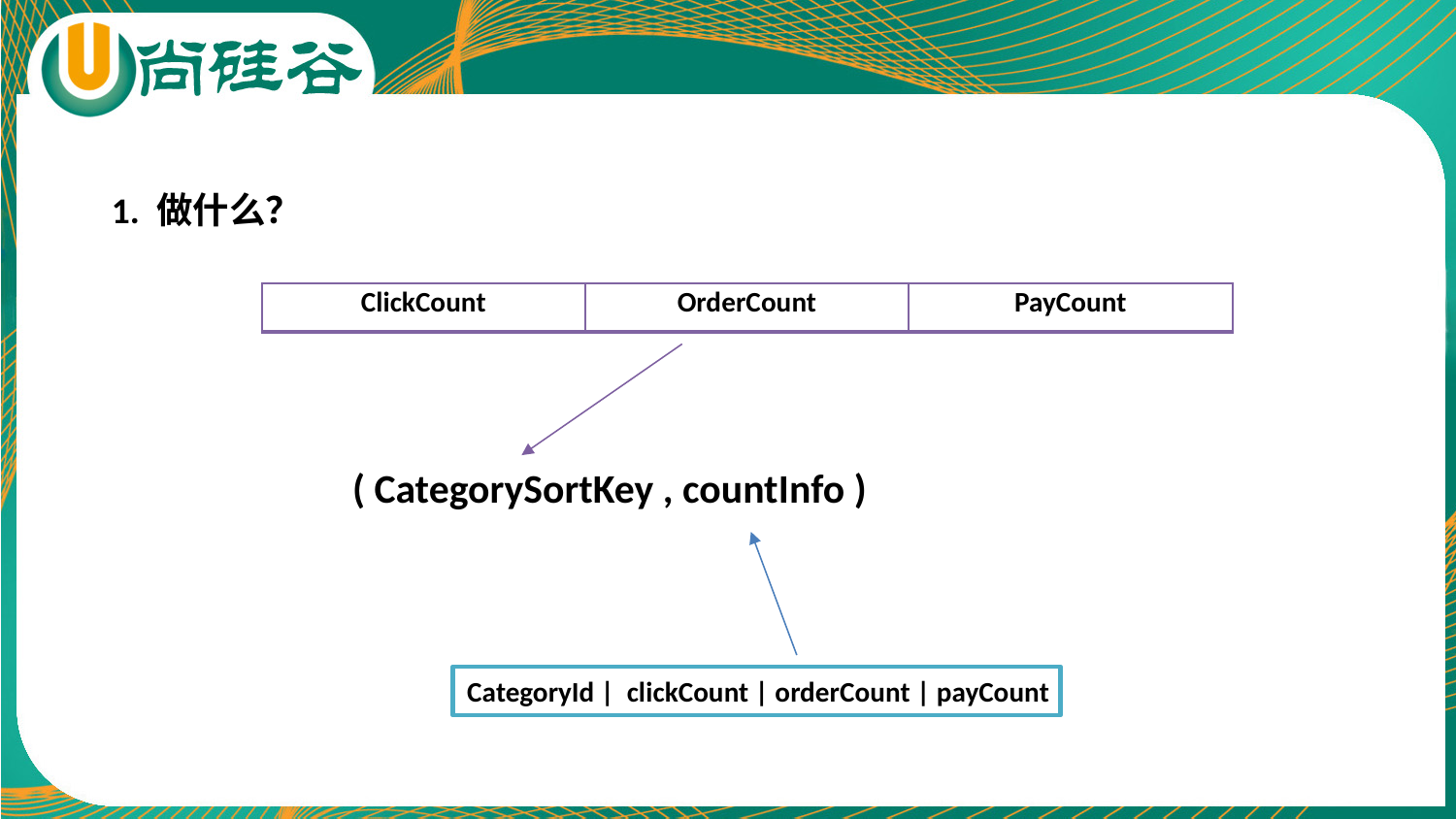

1. 做什么？
| ClickCount | OrderCount | PayCount |
| --- | --- | --- |
( CategorySortKey , countInfo )

CategoryId |  clickCount | orderCount | payCount